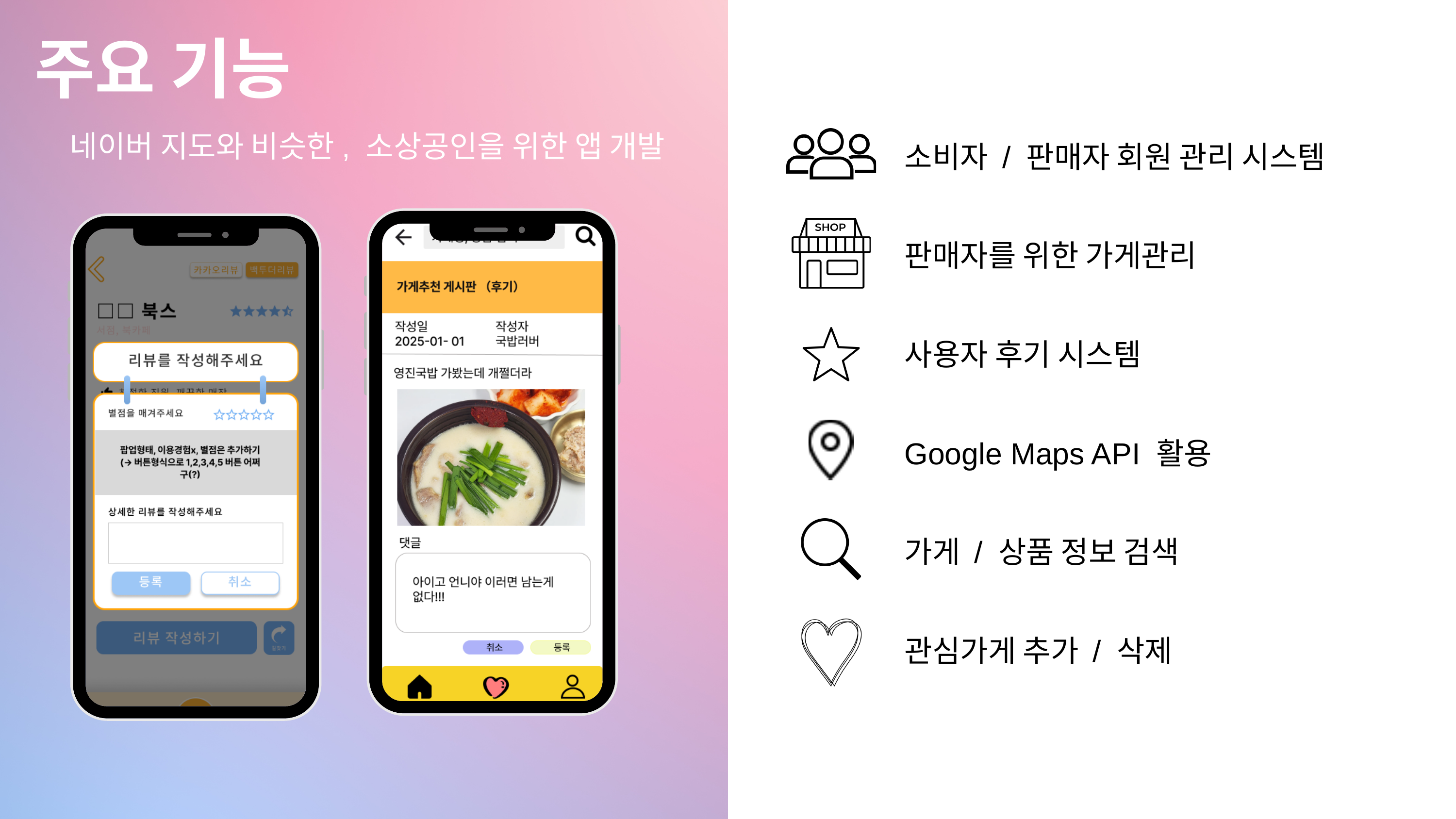

주요 기능
 네이버 지도와 비슷한, 소상공인을 위한 앱 개발

소비자 / 판매자 회원 관리 시스템

판매자를 위한 가게관리

사용자 후기 시스템
/

Google Maps API 활용

가게 / 상품 정보 검색

관심가게 추가 / 삭제